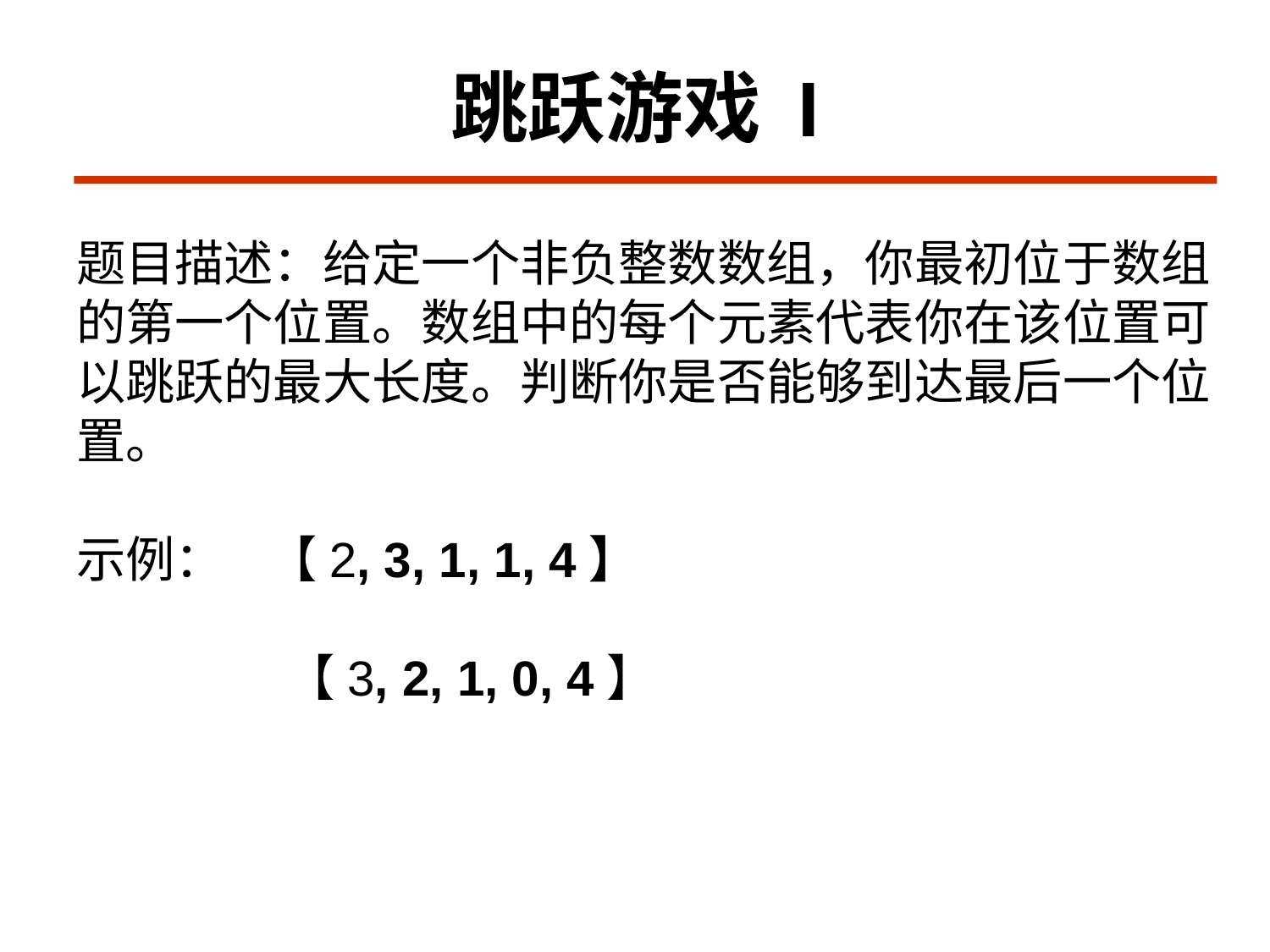

# 跳跃游戏 I

题目描述：给定一个非负整数数组，你最初位于数组的第一个位置。数组中的每个元素代表你在该位置可以跳跃的最大长度。判断你是否能够到达最后一个位置。

示例：    【2, 3, 1, 1, 4】

                  【3, 2, 1, 0, 4】